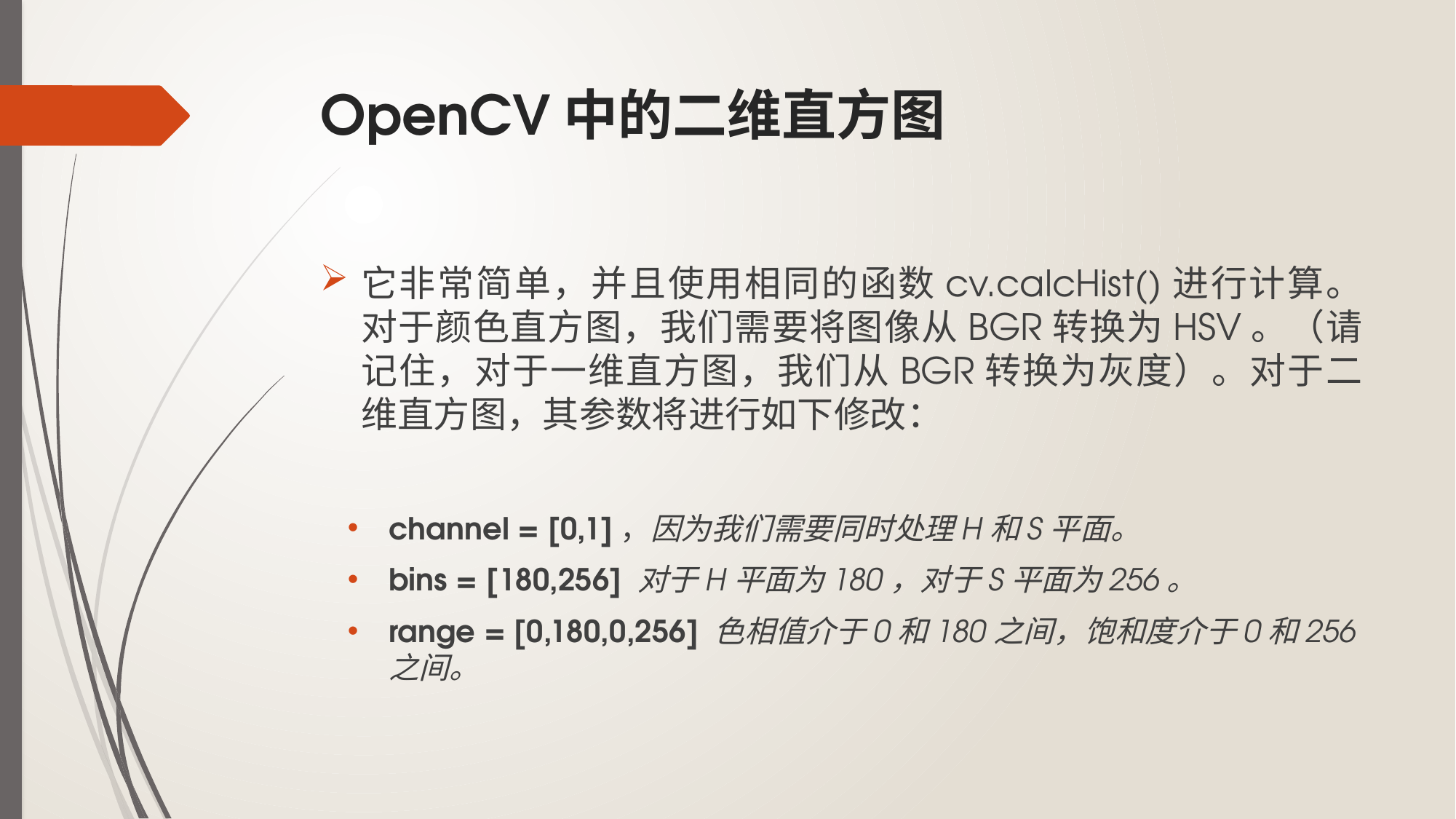

# OpenCV中的二维直方图
它非常简单，并且使用相同的函数cv.calcHist()进行计算。 对于颜色直方图，我们需要将图像从BGR转换为HSV。（请记住，对于一维直方图，我们从BGR转换为灰度）。对于二维直方图，其参数将进行如下修改：

channel = [0,1]，因为我们需要同时处理H和S平面。
bins = [180,256] 对于H平面为180，对于S平面为256。
range = [0,180,0,256] 色相值介于0和180之间，饱和度介于0和256之间。